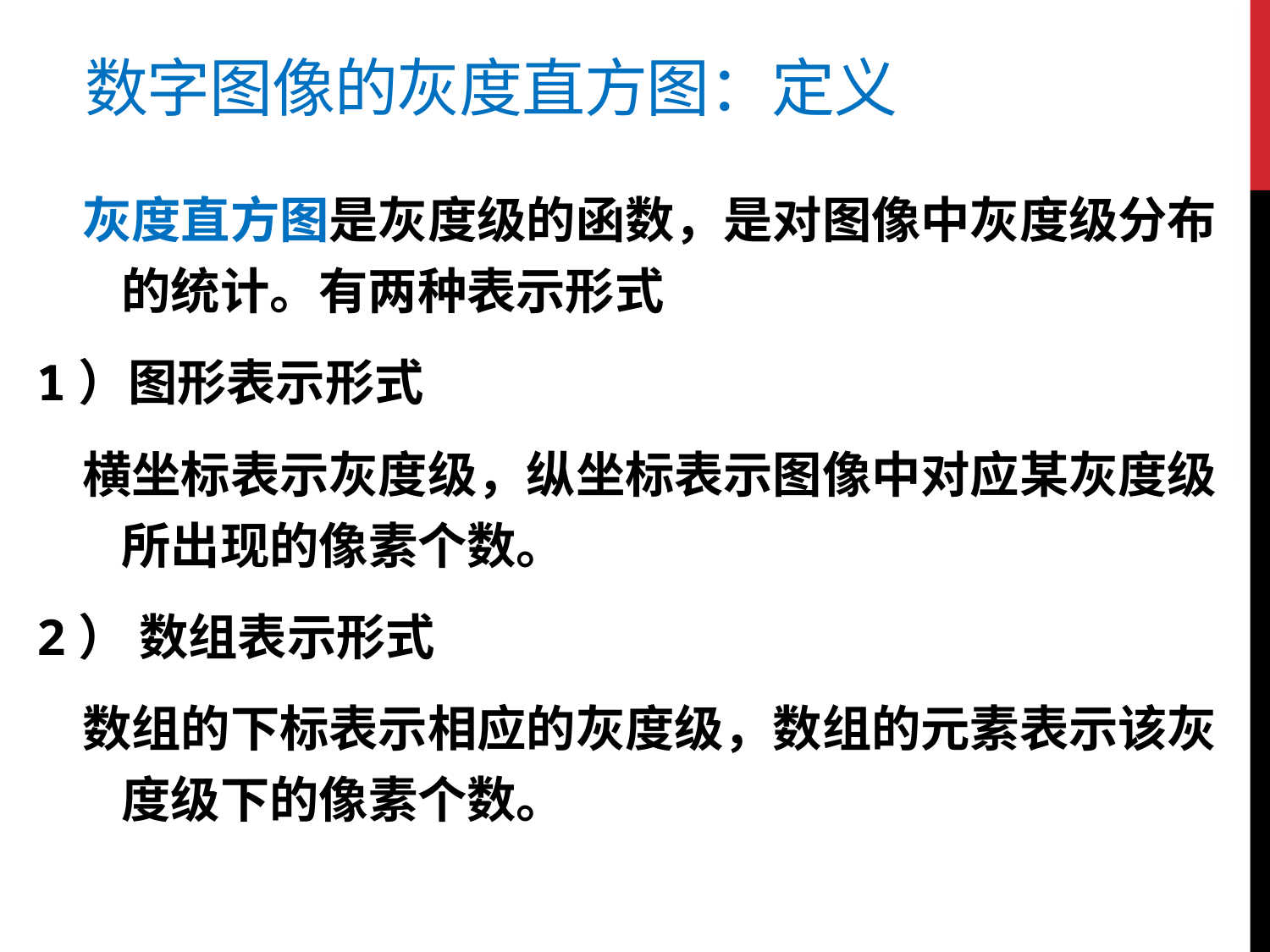

# 数字图像的灰度直方图：定义

   灰度直方图是灰度级的函数，是对图像中灰度级分布的统计。有两种表示形式
1）图形表示形式
   横坐标表示灰度级，纵坐标表示图像中对应某灰度级所出现的像素个数。
2） 数组表示形式
   数组的下标表示相应的灰度级，数组的元素表示该灰度级下的像素个数。